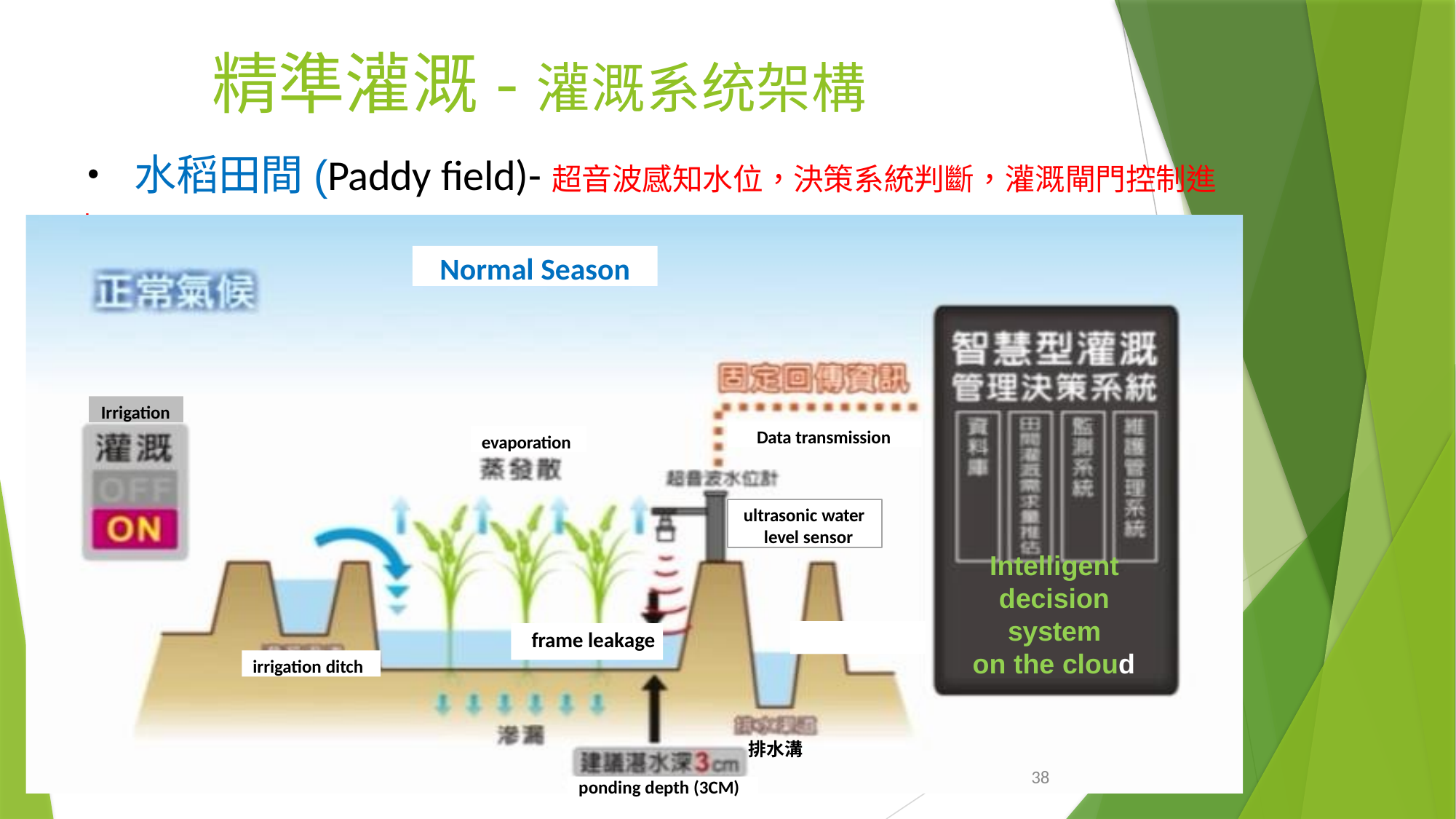

# 精準灌溉-灌溉系统架構
• 水稻田間(Paddy field)-超音波感知水位，決策系統判斷，灌溉閘門控制進水

Normal Season
Irrigation
Data transmission

Intelligent  decision  system
on the cloud
evaporation
ultrasonic water  level sensor

frame leakage

irrigation ditch
排水溝
38
ponding depth (3CM)